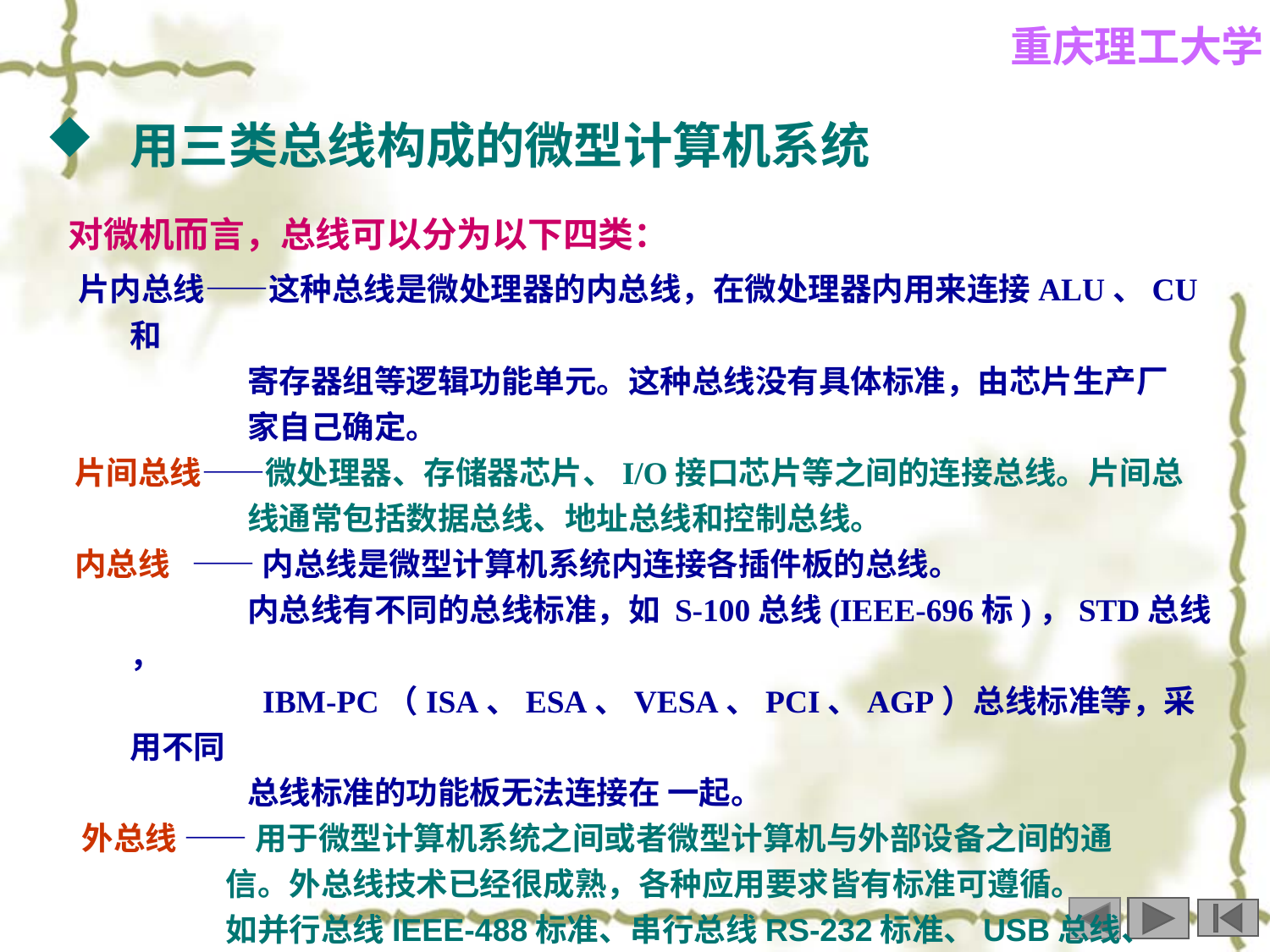

用三类总线构成的微型计算机系统
 对微机而言，总线可以分为以下四类：
   片内总线——这种总线是微处理器的内总线，在微处理器内用来连接ALU、CU和
                           寄存器组等逻辑功能单元。这种总线没有具体标准，由芯片生产厂
                           家自己确定。
   片间总线——微处理器、存储器芯片、I/O接口芯片等之间的连接总线。片间总
                           线通常包括数据总线、地址总线和控制总线。
   内总线   —— 内总线是微型计算机系统内连接各插件板的总线。
                           内总线有不同的总线标准，如 S-100总线(IEEE-696标)，STD总线 ，
                           IBM-PC（ISA、ESA、VESA、PCI、AGP）总线标准等，采用不同
                           总线标准的功能板无法连接在 一起。
    外总线 —— 用于微型计算机系统之间或者微型计算机与外部设备之间的通
                        信。外总线技术已经很成熟，各种应用要求皆有标准可遵循。
                        如并行总线IEEE-488标准、串行总线RS-232标准、USB总线、
                        HDMI等。